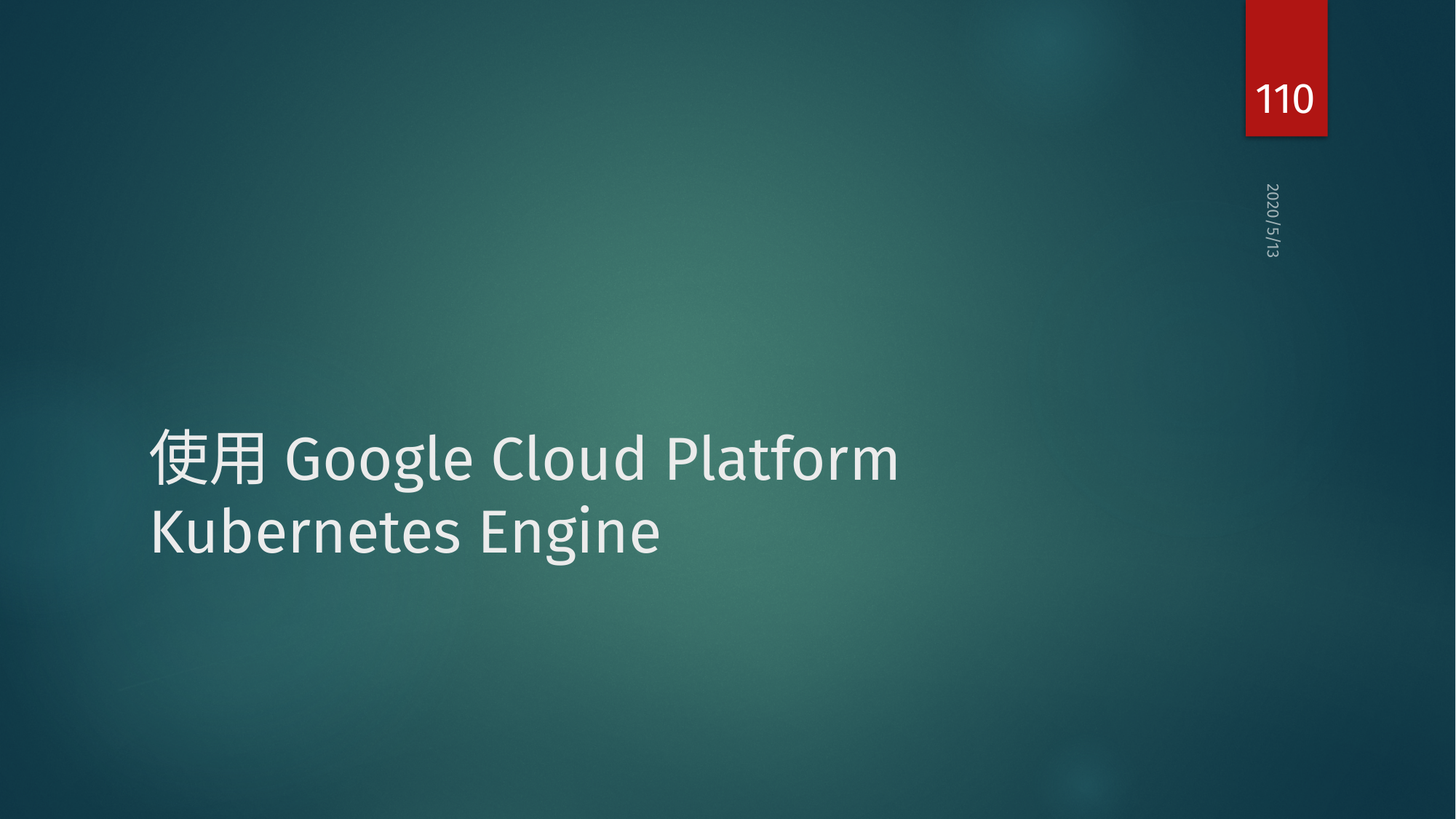

110
2020/5/13
# 使用Google Cloud Platform Kubernetes Engine